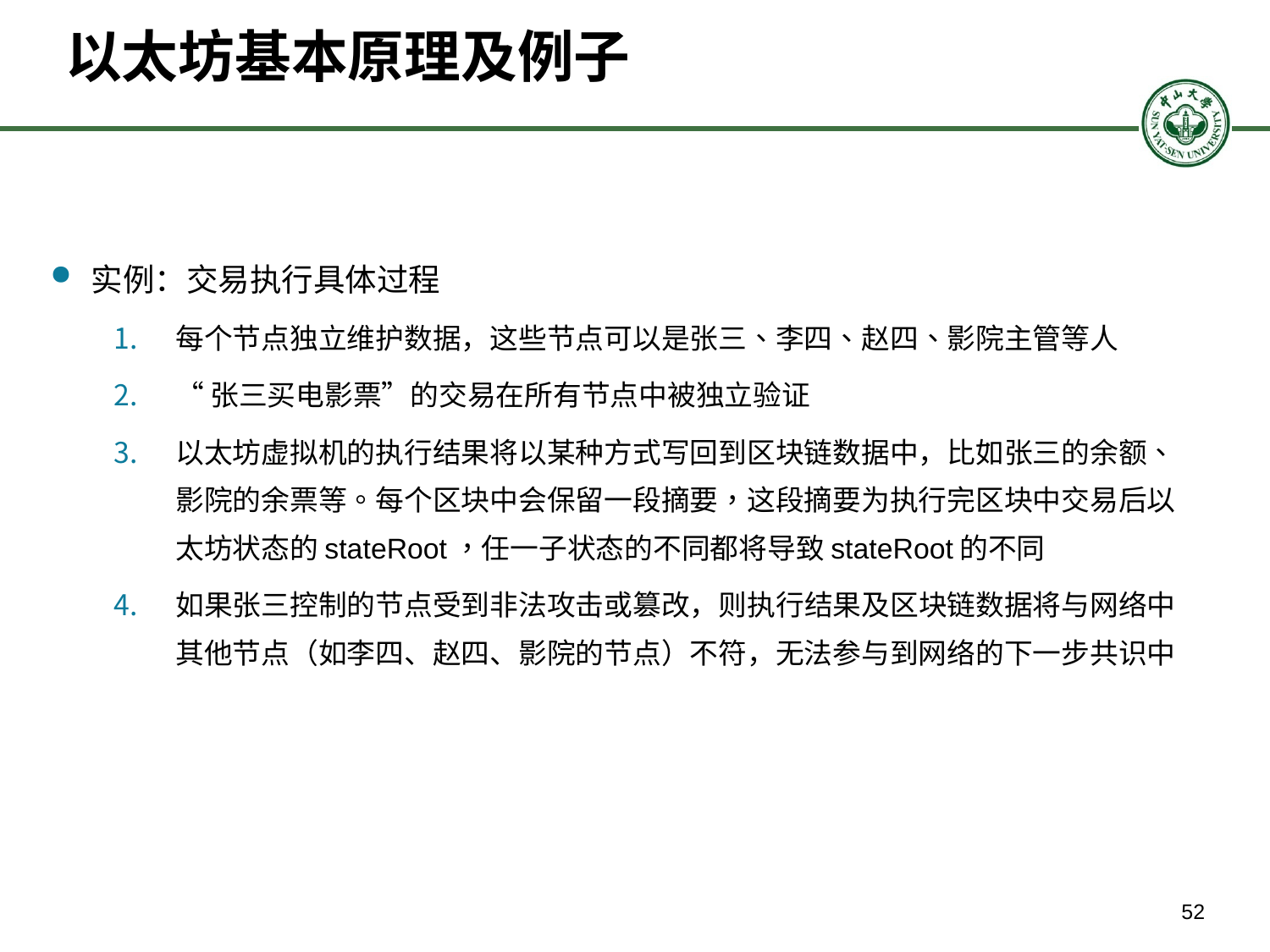

# 以太坊基本原理及例子
实例：交易执行具体过程
每个节点独立维护数据，这些节点可以是张三、李四、赵四、影院主管等人
“张三买电影票”的交易在所有节点中被独立验证
以太坊虚拟机的执行结果将以某种方式写回到区块链数据中，比如张三的余额、影院的余票等。每个区块中会保留一段摘要，这段摘要为执行完区块中交易后以太坊状态的stateRoot，任一子状态的不同都将导致stateRoot的不同
如果张三控制的节点受到非法攻击或篡改，则执行结果及区块链数据将与网络中其他节点（如李四、赵四、影院的节点）不符，无法参与到网络的下一步共识中